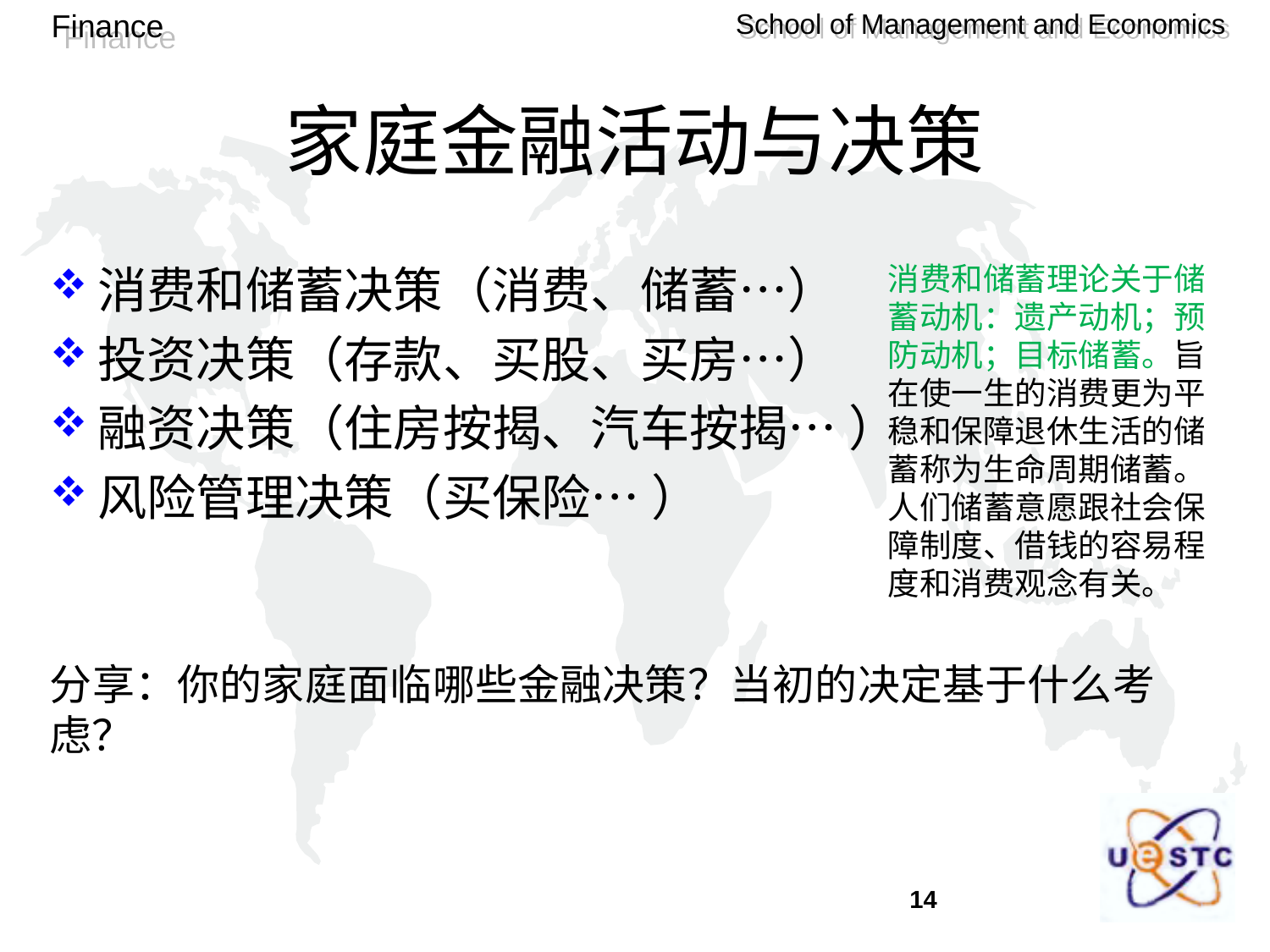

# 家庭金融活动与决策
消费和储蓄决策（消费、储蓄…）
投资决策（存款、买股、买房…）
融资决策（住房按揭、汽车按揭… ）
风险管理决策（买保险… ）
消费和储蓄理论关于储蓄动机：遗产动机；预防动机；目标储蓄。旨在使一生的消费更为平稳和保障退休生活的储蓄称为生命周期储蓄。
人们储蓄意愿跟社会保障制度、借钱的容易程度和消费观念有关。
分享：你的家庭面临哪些金融决策？当初的决定基于什么考虑？